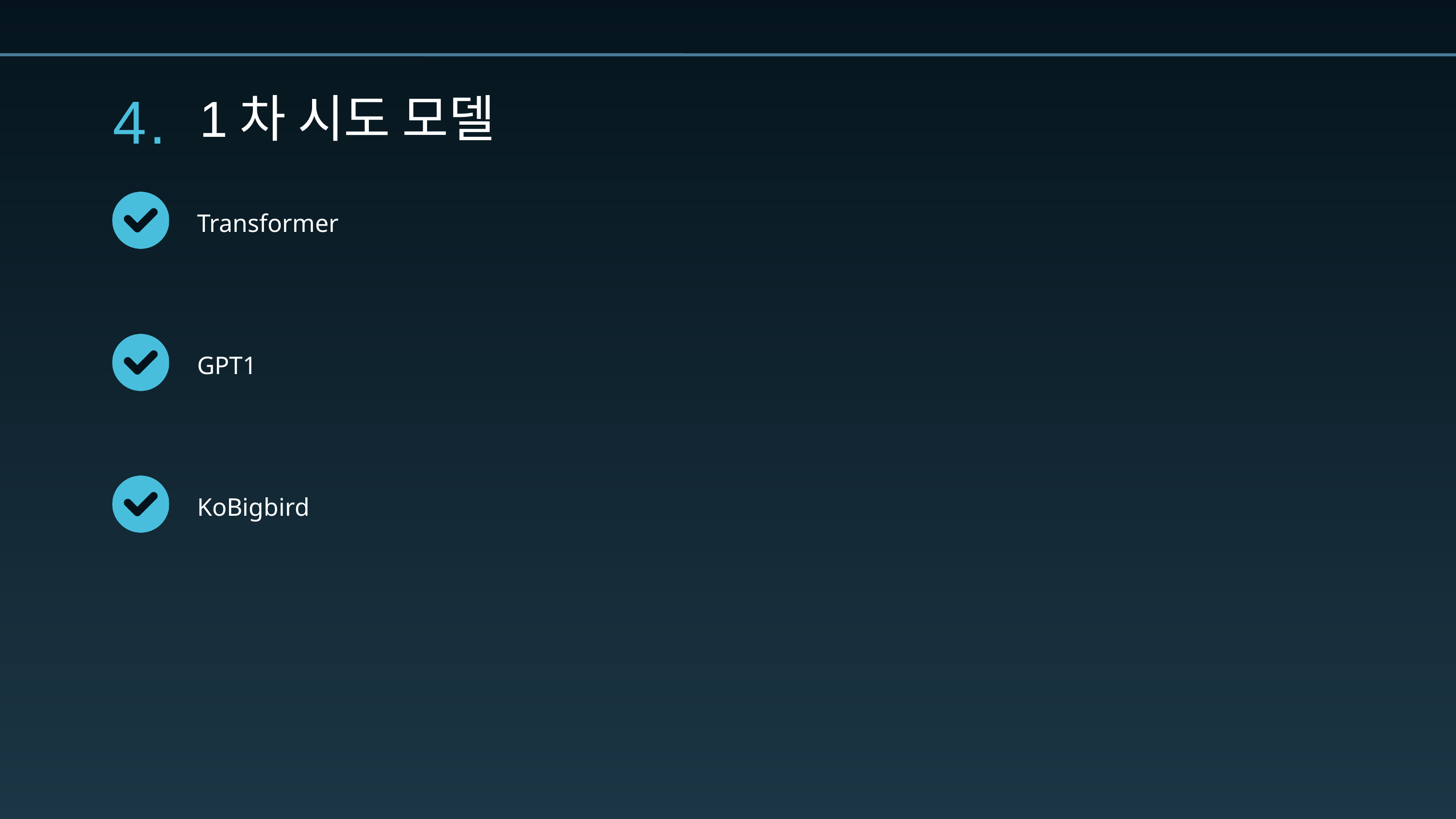

4.
1차 시도 모델

Transformer

GPT1

KoBigbird